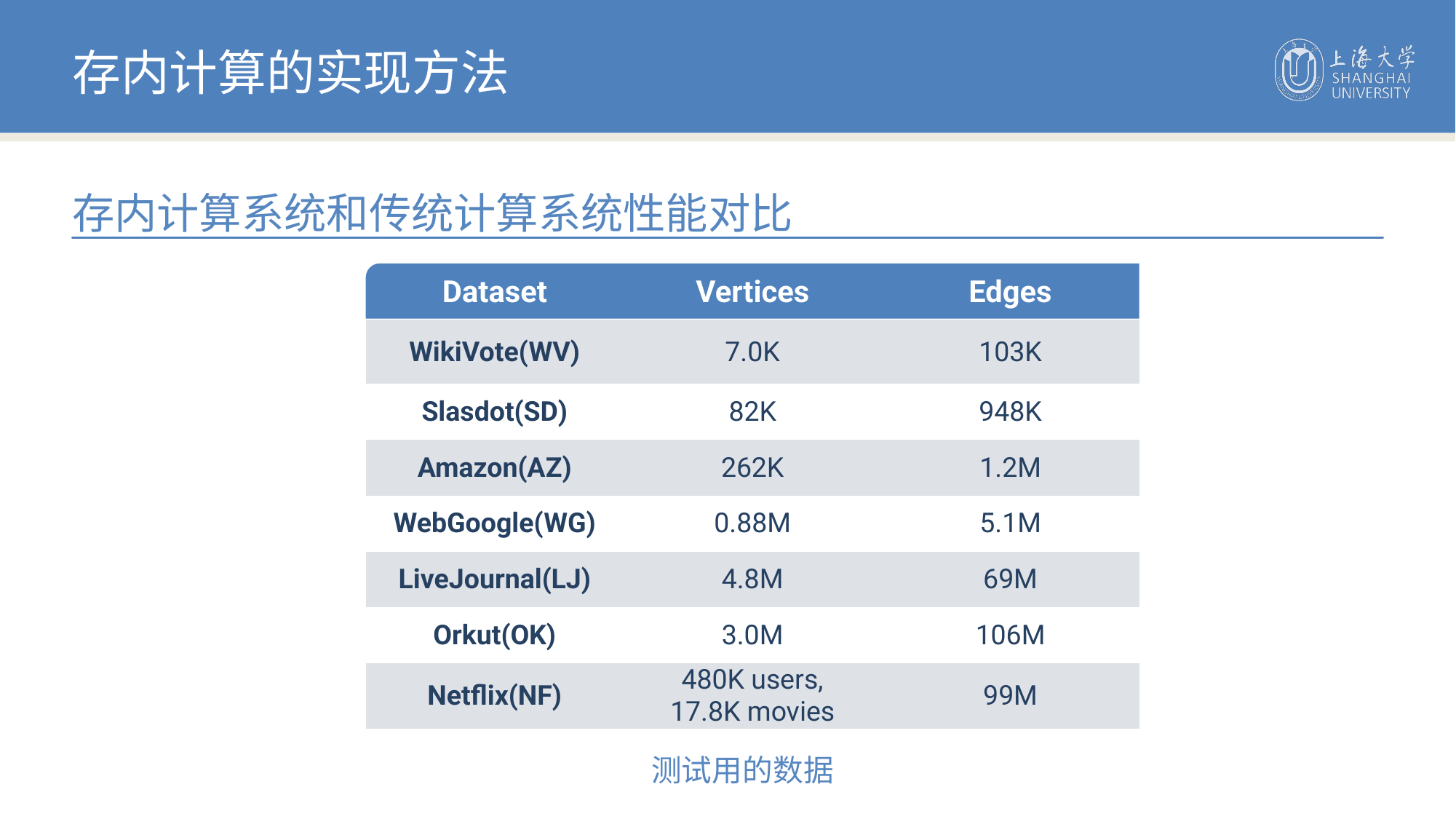

存内计算的实现方法
存内计算系统和传统计算系统性能对比

| Dataset | Vertices | Edges |
| --- | --- | --- |
| WikiVote(WV) | 7.0K | 103K |
| Slasdot(SD) | 82K | 948K |
| Amazon(AZ) | 262K | 1.2M |
| WebGoogle(WG) | 0.88M | 5.1M |
| LiveJournal(LJ) | 4.8M | 69M |
| Orkut(OK) | 3.0M | 106M |
| Netflix(NF) | 480K users, 17.8K movies | 99M |
测试用的数据